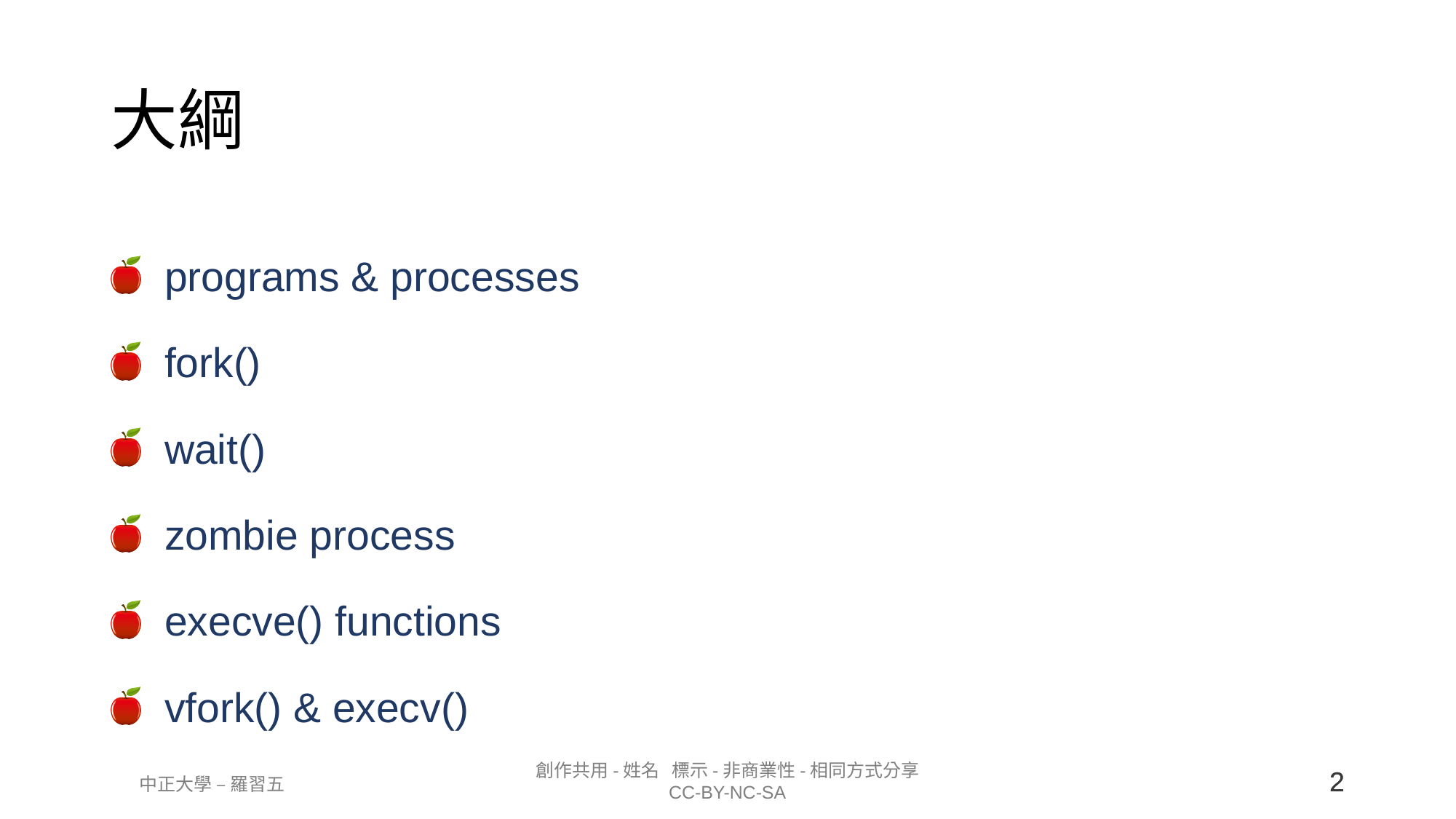

# 大綱
programs & processes
fork()
wait()
zombie process
execve() functions
vfork() & execv()